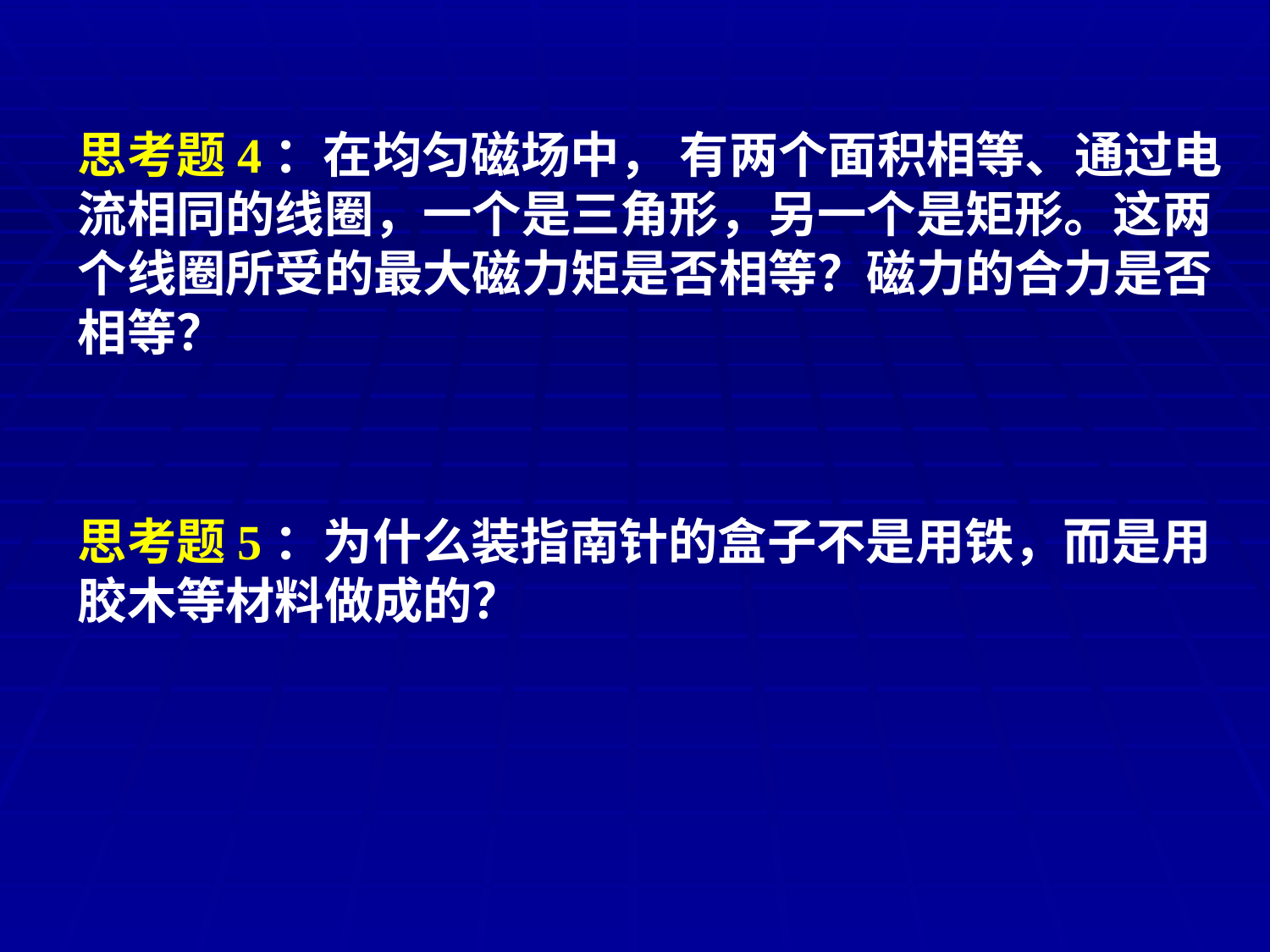

思考题4：在均匀磁场中， 有两个面积相等、通过电流相同的线圈，一个是三角形，另一个是矩形。这两个线圈所受的最大磁力矩是否相等？磁力的合力是否相等？
思考题5：为什么装指南针的盒子不是用铁，而是用胶木等材料做成的？